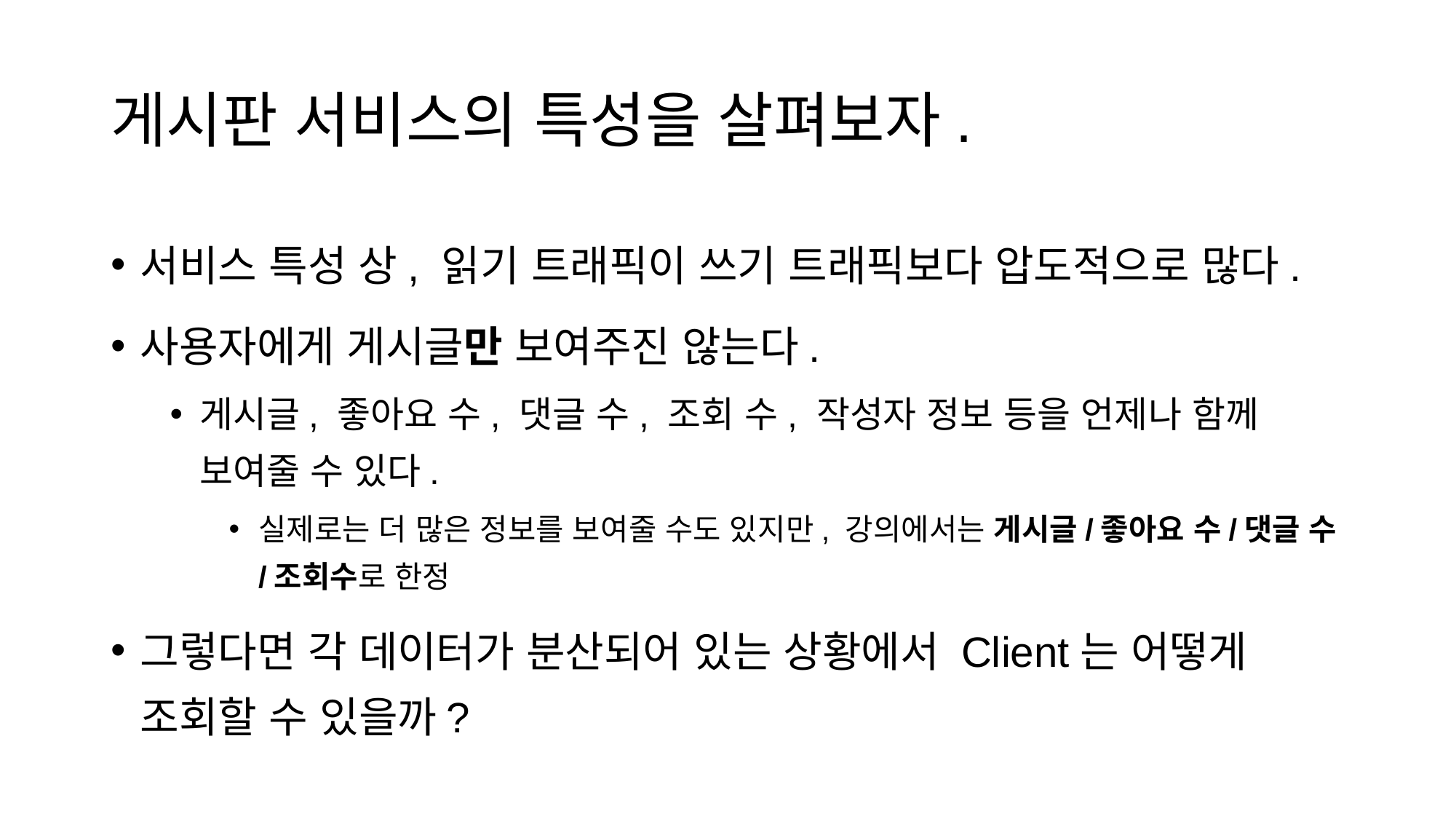

# 게시판 서비스의 특성을 살펴보자.
서비스 특성 상, 읽기 트래픽이 쓰기 트래픽보다 압도적으로 많다.
사용자에게 게시글만 보여주진 않는다.
게시글, 좋아요 수, 댓글 수, 조회 수, 작성자 정보 등을 언제나 함께 보여줄 수 있다.
실제로는 더 많은 정보를 보여줄 수도 있지만, 강의에서는 게시글/좋아요 수/댓글 수/조회수로 한정
그렇다면 각 데이터가 분산되어 있는 상황에서 Client는 어떻게 조회할 수 있을까?